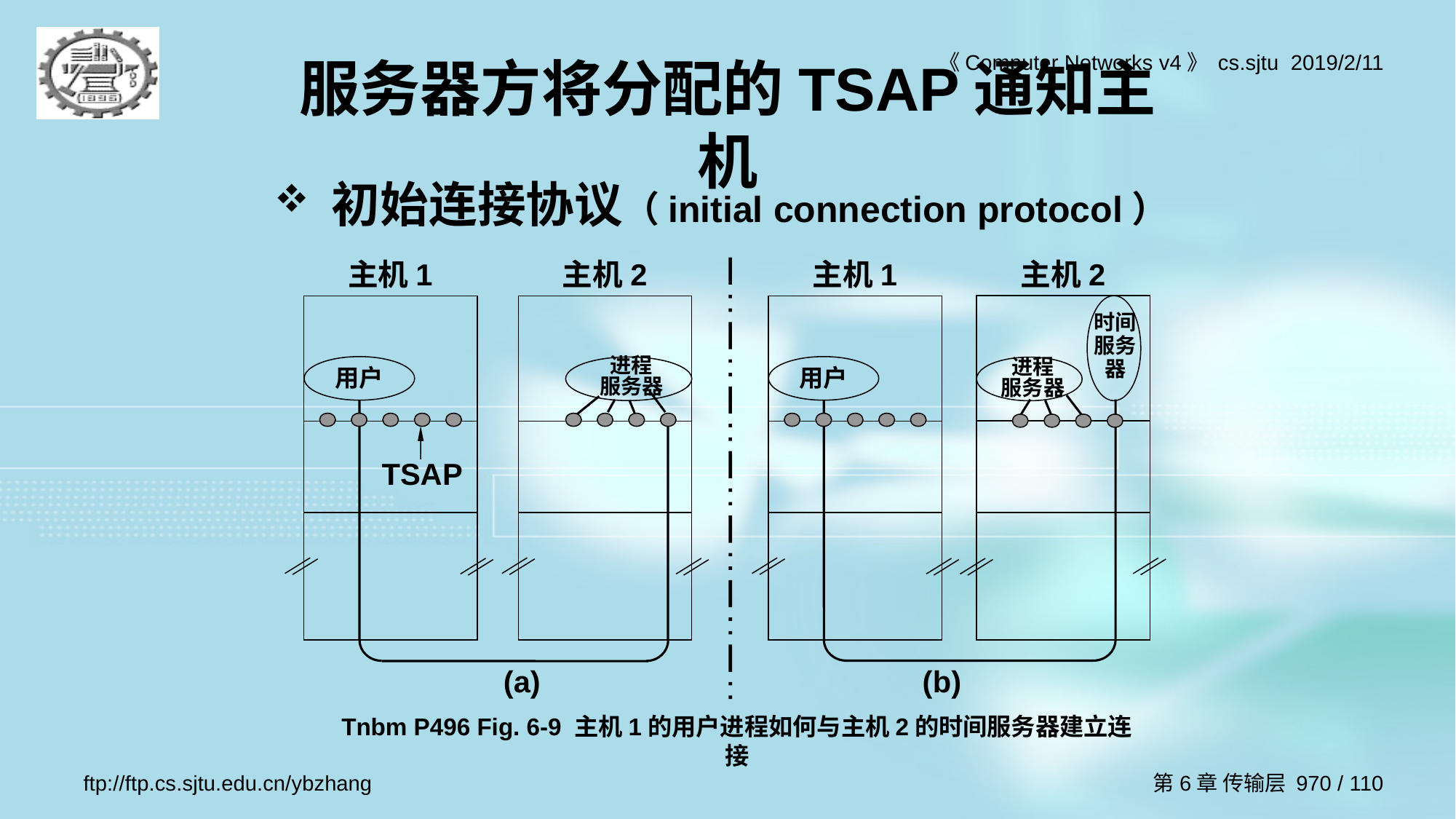

# 服务器方将分配的TSAP通知主机
初始连接协议（initial connection protocol）
主机2
主机1

时间服务器

进程
服务器
用户

主机1
主机2

进程
服务器
用户

TSAP

(a)                   	                        (b)
Tnbm P496 Fig. 6-9 主机1的用户进程如何与主机2的时间服务器建立连接